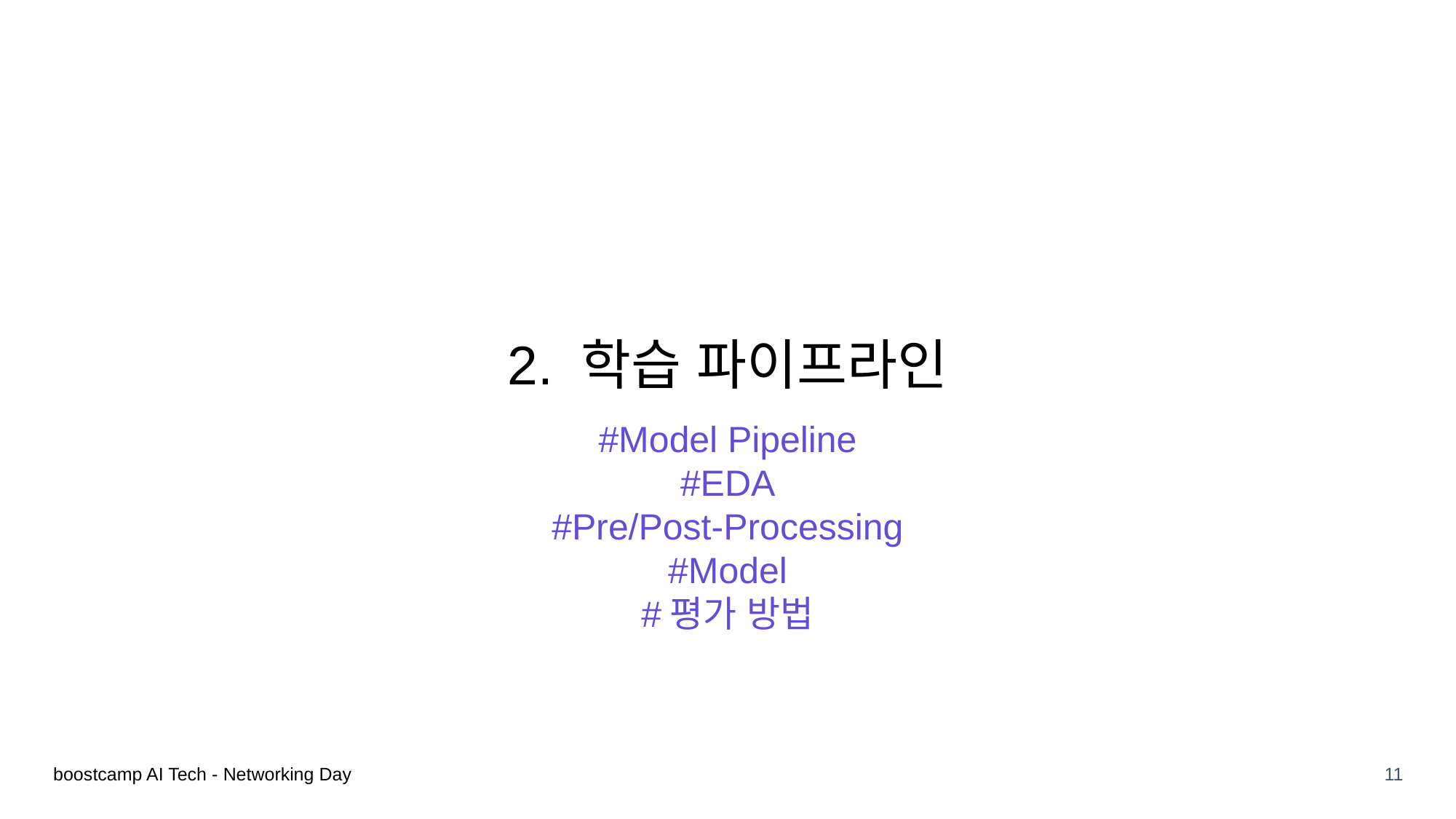

2. 학습 파이프라인
#Model Pipeline
#EDA
#Pre/Post-Processing
#Model
#평가 방법
11